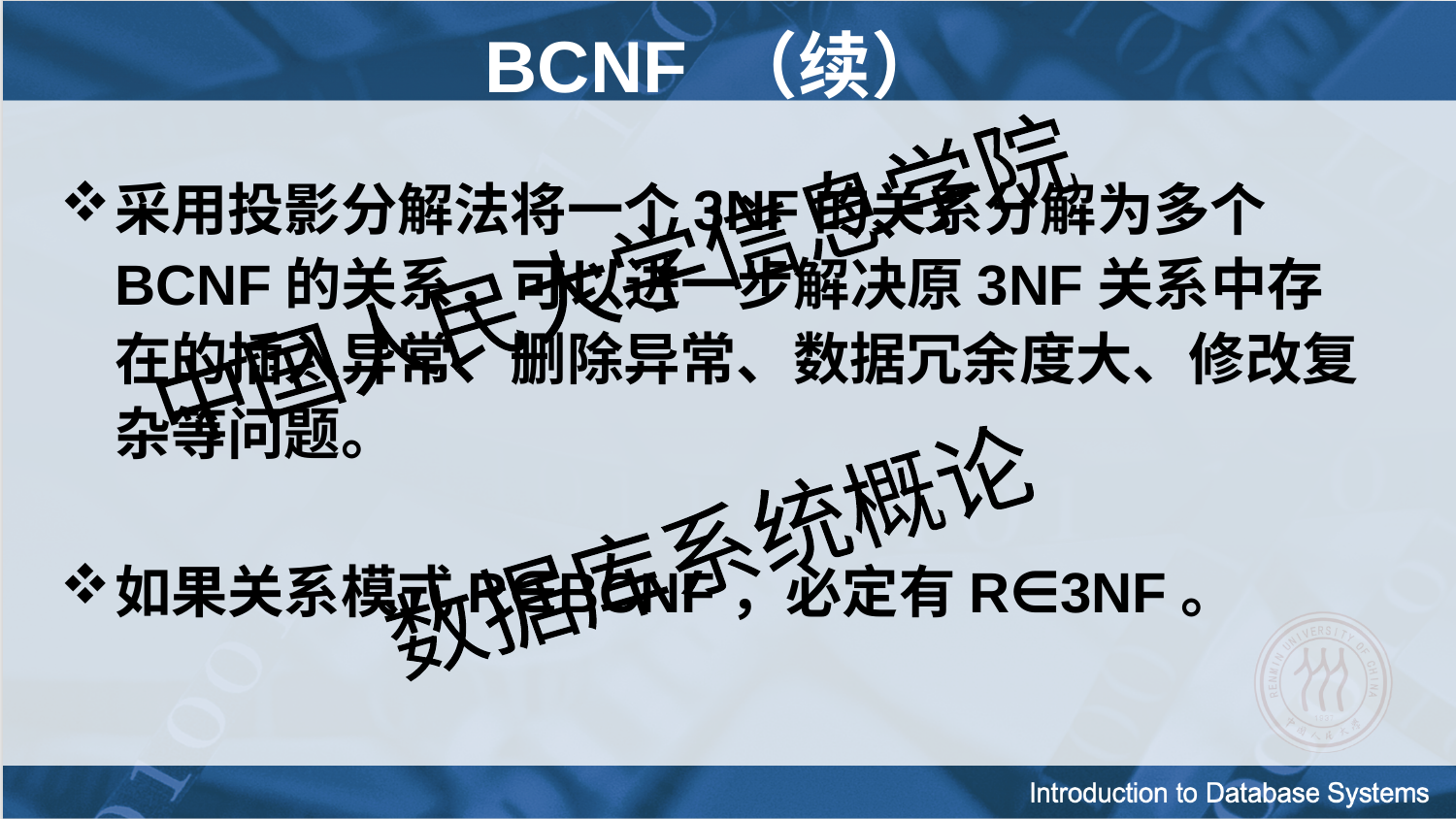

# BCNF （续）
采用投影分解法将一个3NF的关系分解为多个BCNF的关系，可以进一步解决原3NF关系中存在的插入异常、删除异常、数据冗余度大、修改复杂等问题。

如果关系模式R∈BCNF，必定有R∈3NF。